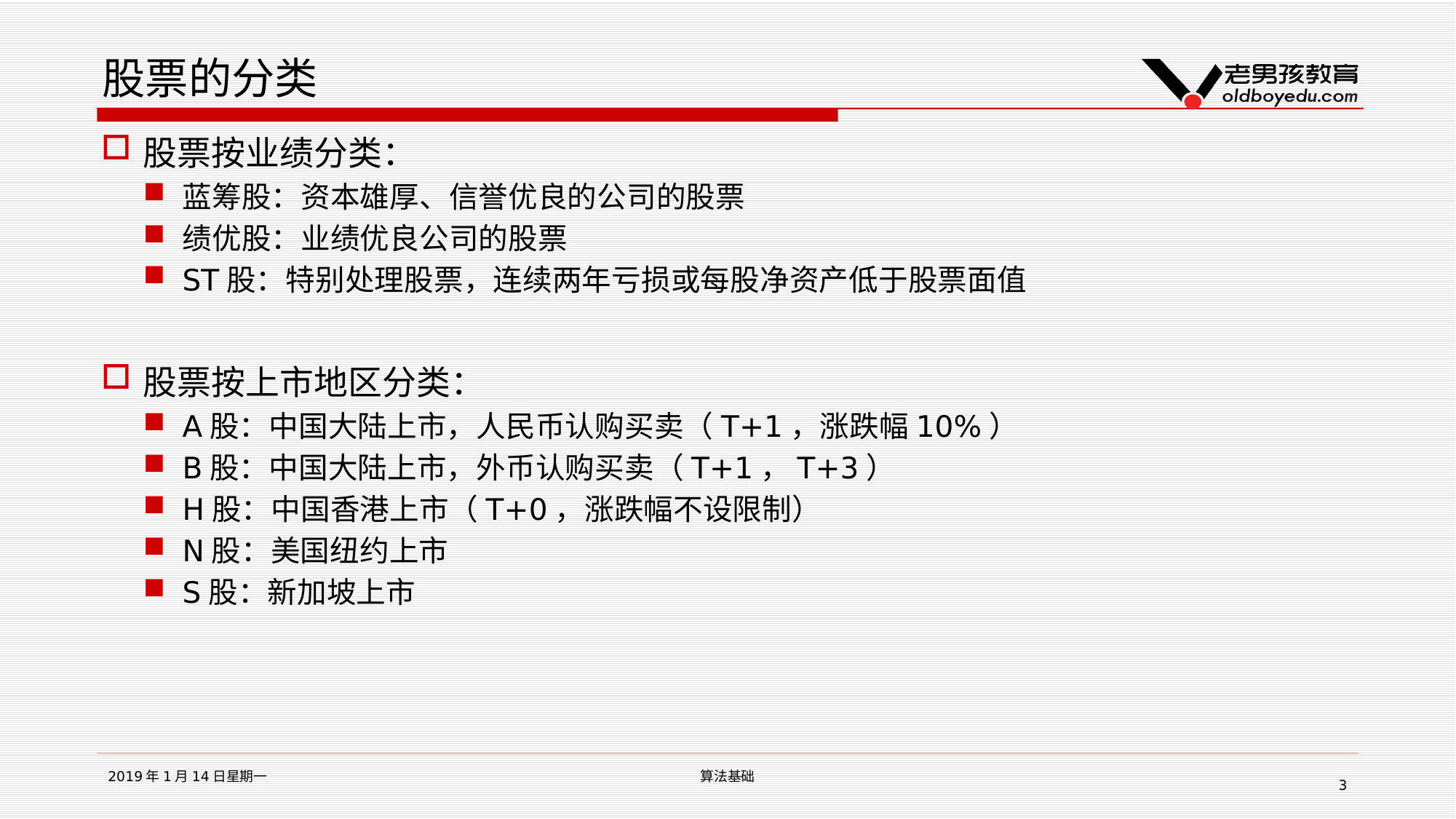

# 股票的分类
股票按业绩分类：
蓝筹股：资本雄厚、信誉优良的公司的股票
绩优股：业绩优良公司的股票
ST股：特别处理股票，连续两年亏损或每股净资产低于股票面值

股票按上市地区分类：
A股：中国大陆上市，人民币认购买卖（T+1，涨跌幅10%）
B股：中国大陆上市，外币认购买卖（T+1，T+3）
H股：中国香港上市（T+0，涨跌幅不设限制）
N股：美国纽约上市
S股：新加坡上市
2019年1月14日星期一
算法基础
3